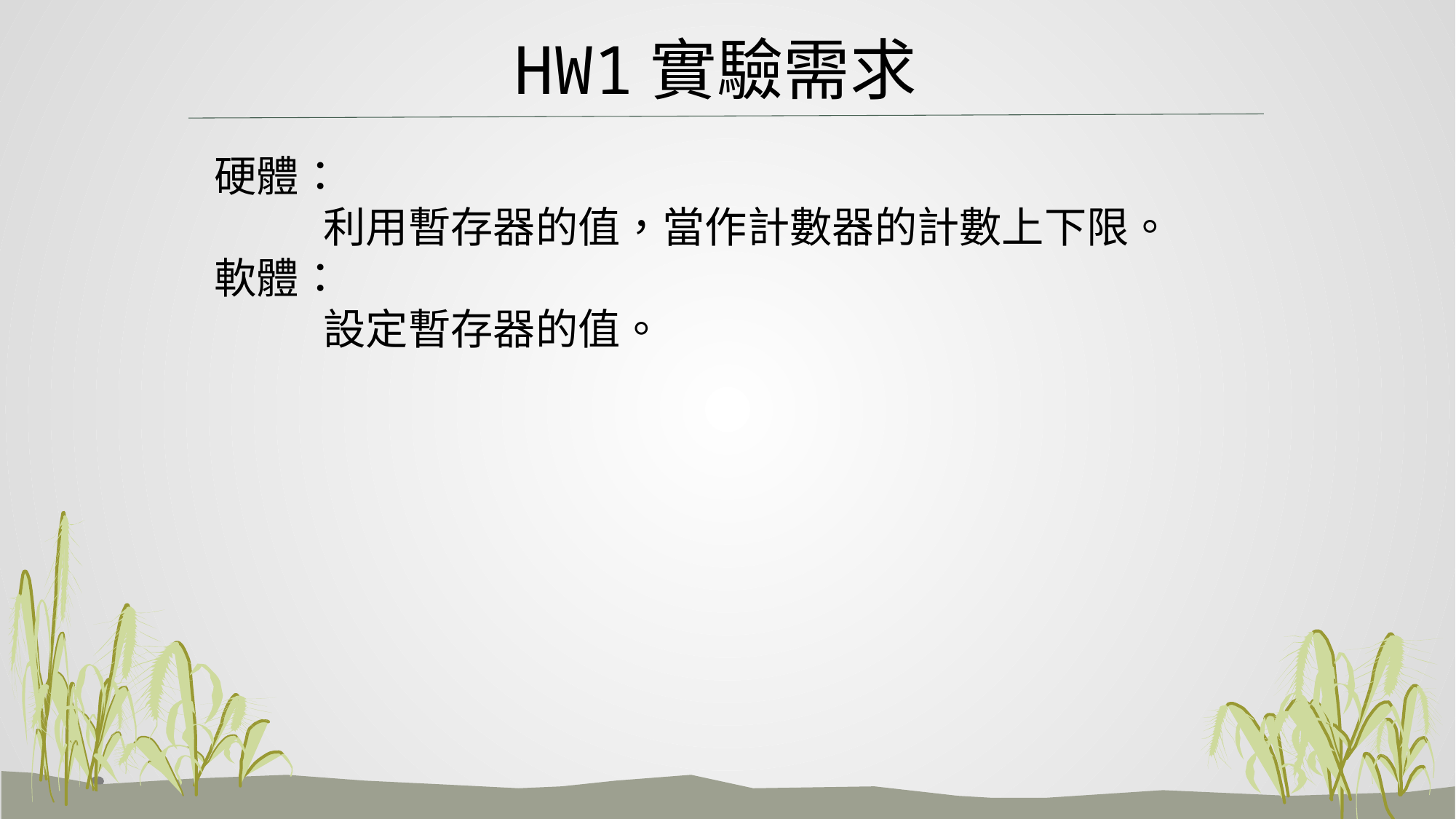

HW1實驗需求
硬體：
	利用暫存器的值，當作計數器的計數上下限。
軟體：
	設定暫存器的值。